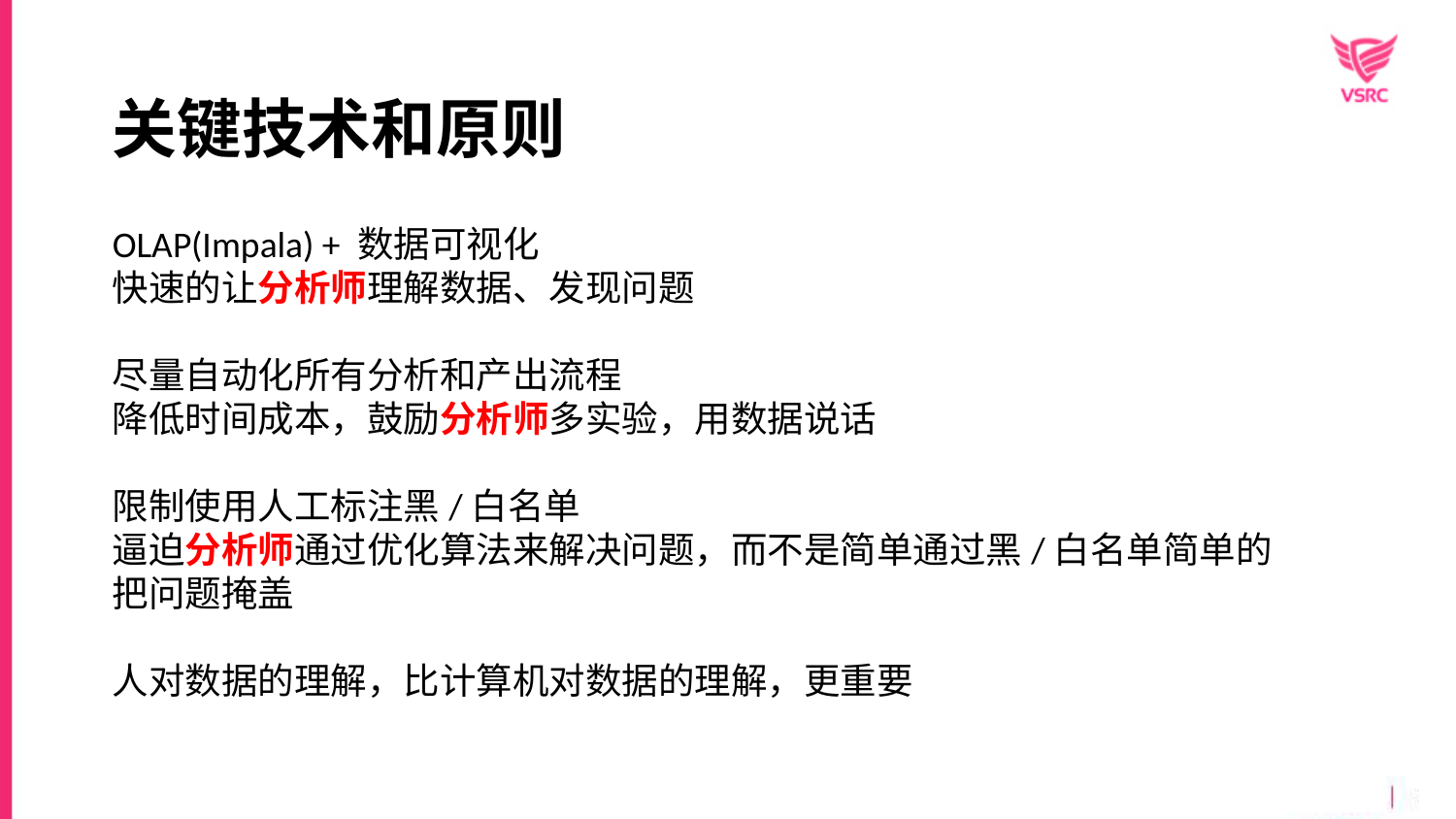

关键技术和原则
OLAP(Impala) + 数据可视化
快速的让分析师理解数据、发现问题

尽量自动化所有分析和产出流程
降低时间成本，鼓励分析师多实验，用数据说话

限制使用人工标注黑/白名单
逼迫分析师通过优化算法来解决问题，而不是简单通过黑/白名单简单的把问题掩盖

人对数据的理解，比计算机对数据的理解，更重要